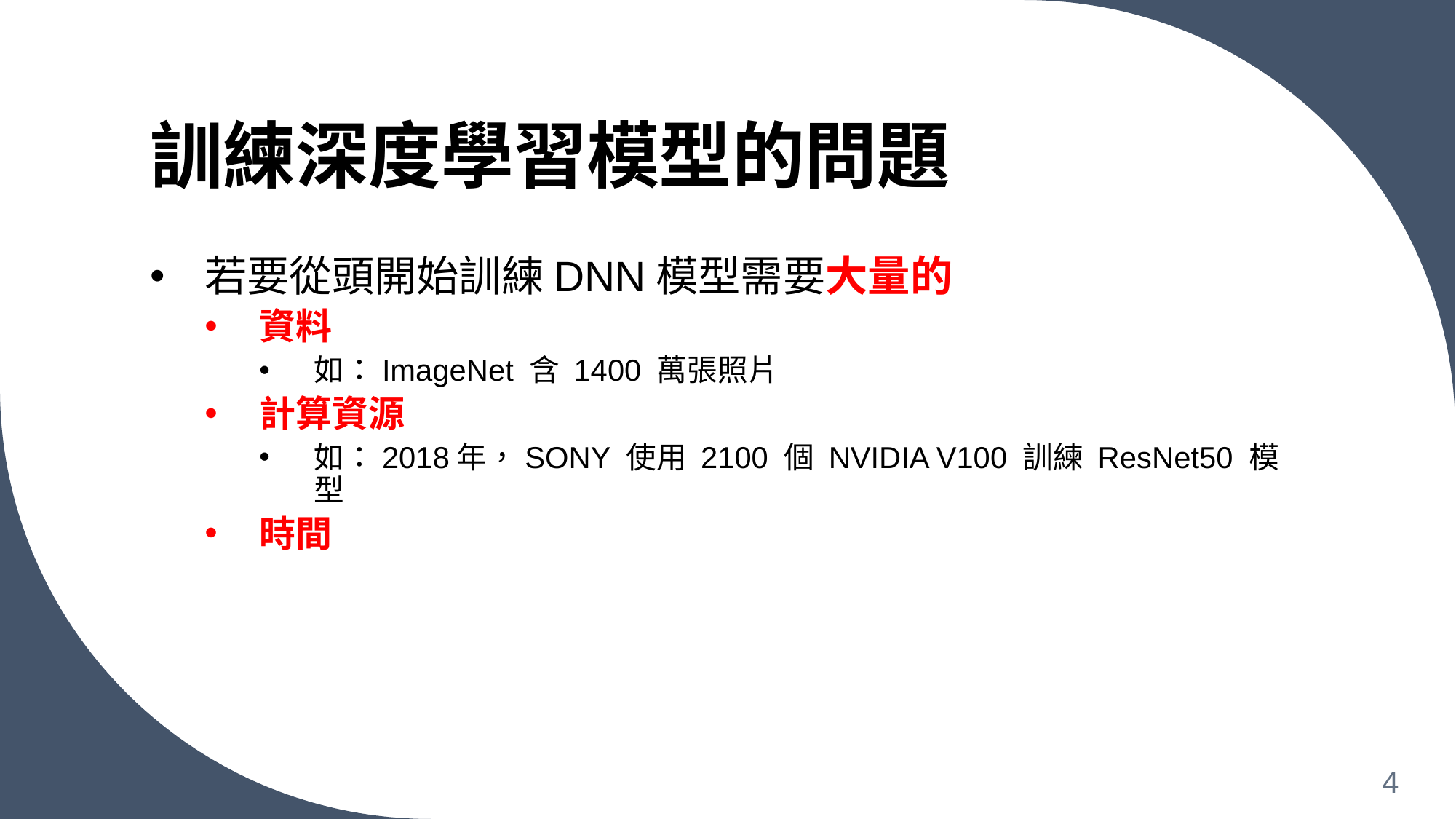

# 訓練深度學習模型的問題
若要從頭開始訓練DNN模型需要大量的
資料
如：ImageNet 含 1400 萬張照片
計算資源
如：2018年，SONY 使用 2100 個 NVIDIA V100 訓練 ResNet50 模型
時間

4